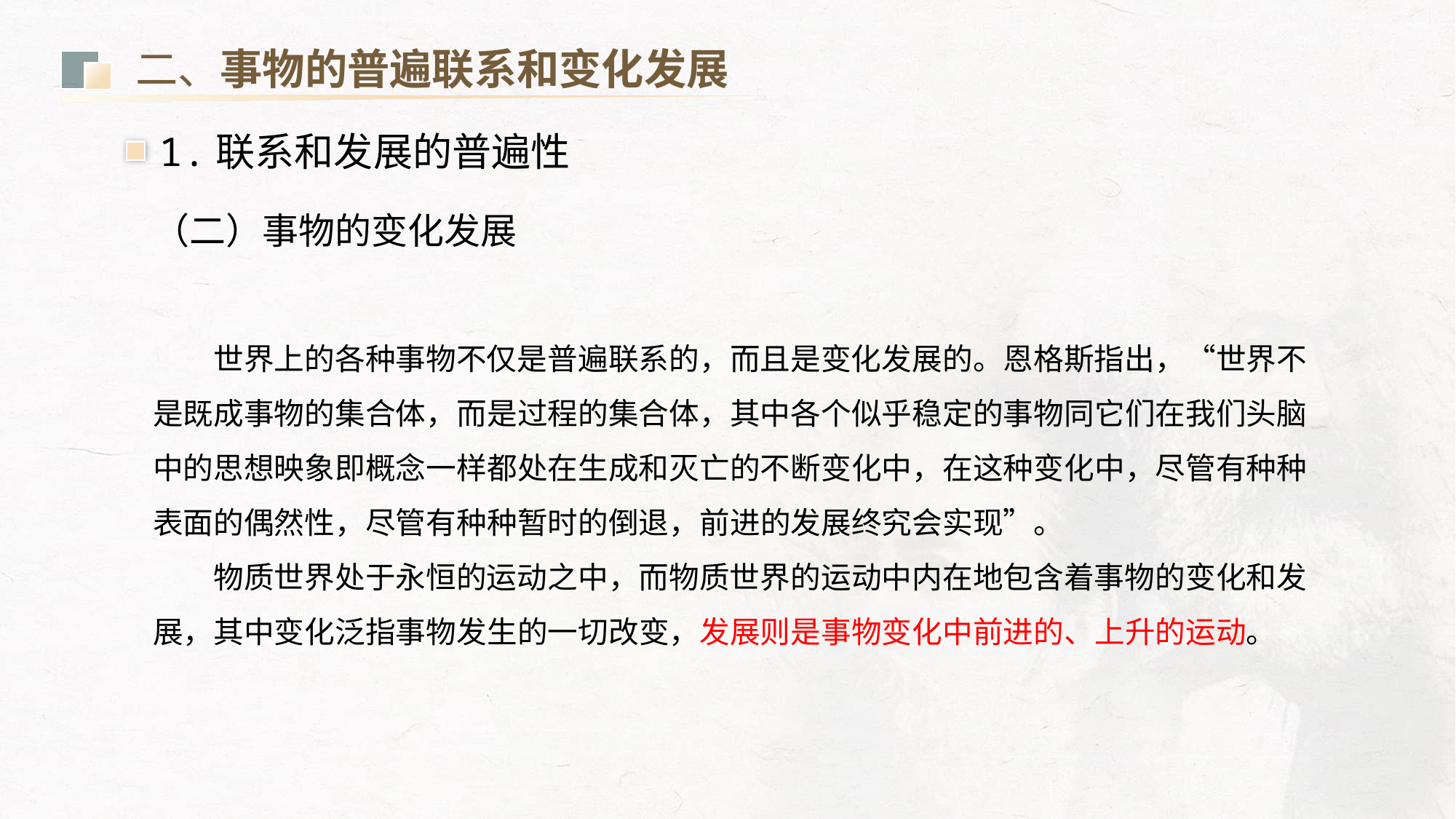

二、事物的普遍联系和变化发展

1.联系和发展的普遍性

（二）事物的变化发展
世界上的各种事物不仅是普遍联系的，而且是变化发展的。恩格斯指出，“世界不是既成事物的集合体，而是过程的集合体，其中各个似乎稳定的事物同它们在我们头脑中的思想映象即概念一样都处在生成和灭亡的不断变化中，在这种变化中，尽管有种种表面的偶然性，尽管有种种暂时的倒退，前进的发展终究会实现”。
物质世界处于永恒的运动之中，而物质世界的运动中内在地包含着事物的变化和发展，其中变化泛指事物发生的一切改变，发展则是事物变化中前进的、上升的运动。